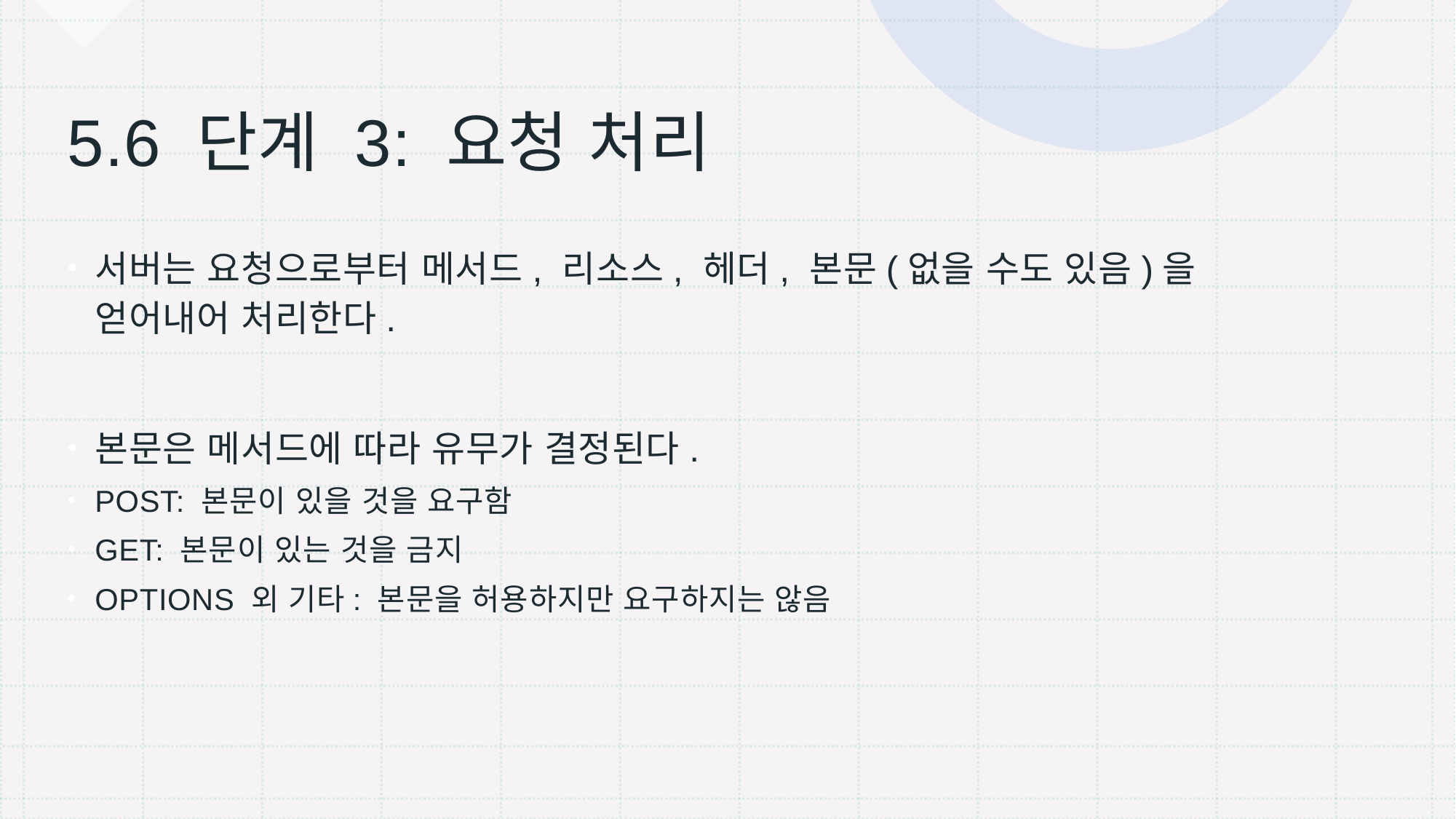

# 5.6 단계 3: 요청 처리
서버는 요청으로부터 메서드, 리소스, 헤더, 본문(없을 수도 있음)을 얻어내어 처리한다.

본문은 메서드에 따라 유무가 결정된다.
POST: 본문이 있을 것을 요구함
GET: 본문이 있는 것을 금지
OPTIONS 외 기타: 본문을 허용하지만 요구하지는 않음